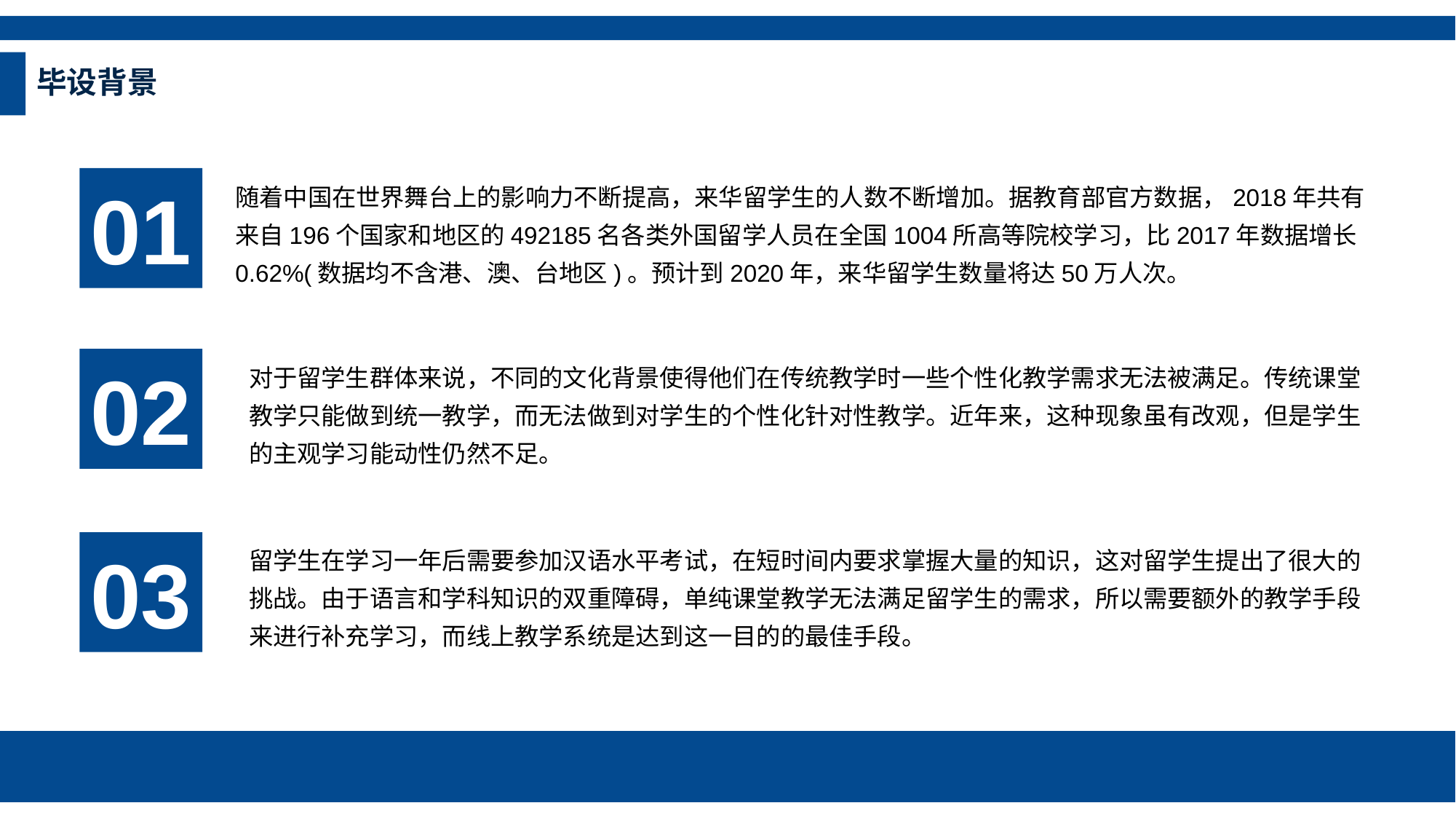

毕设背景
01
随着中国在世界舞台上的影响力不断提高，来华留学生的人数不断增加。据教育部官方数据，2018年共有来自196个国家和地区的492185名各类外国留学人员在全国1004所高等院校学习，比2017年数据增长0.62%(数据均不含港、澳、台地区)。预计到2020年，来华留学生数量将达50万人次。
02
对于留学生群体来说，不同的文化背景使得他们在传统教学时一些个性化教学需求无法被满足。传统课堂教学只能做到统一教学，而无法做到对学生的个性化针对性教学。近年来，这种现象虽有改观，但是学生的主观学习能动性仍然不足。
留学生在学习一年后需要参加汉语水平考试，在短时间内要求掌握大量的知识，这对留学生提出了很大的挑战。由于语言和学科知识的双重障碍，单纯课堂教学无法满足留学生的需求，所以需要额外的教学手段来进行补充学习，而线上教学系统是达到这一目的的最佳手段。
03